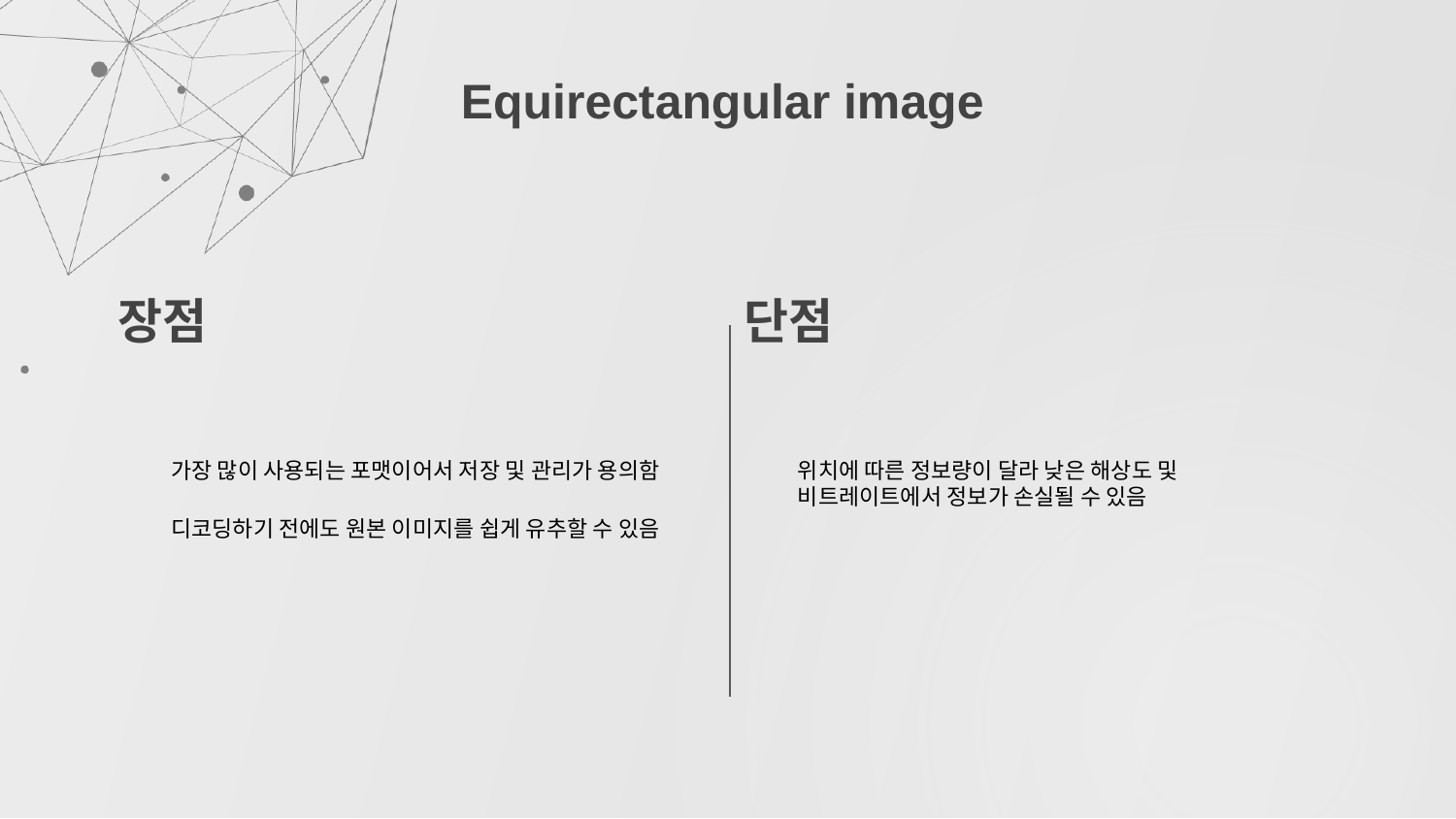

Equirectangular image

단점
장점
위치에 따른 정보량이 달라 낮은 해상도 및 비트레이트에서 정보가 손실될 수 있음
가장 많이 사용되는 포맷이어서 저장 및 관리가 용의함
디코딩하기 전에도 원본 이미지를 쉽게 유추할 수 있음